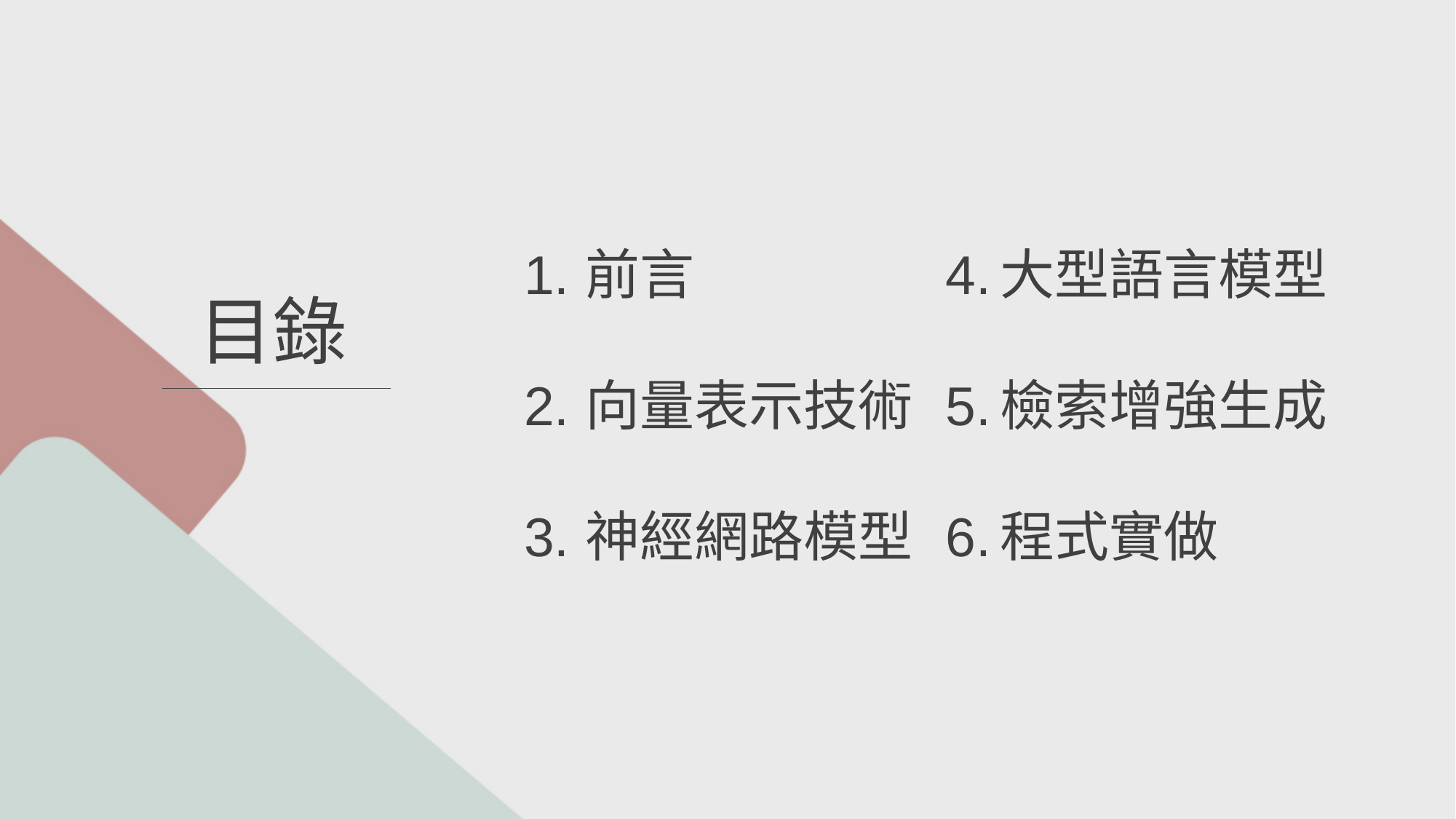

前言
向量表示技術
神經網路模型

大型語言模型
檢索增強生成
程式實做
目錄